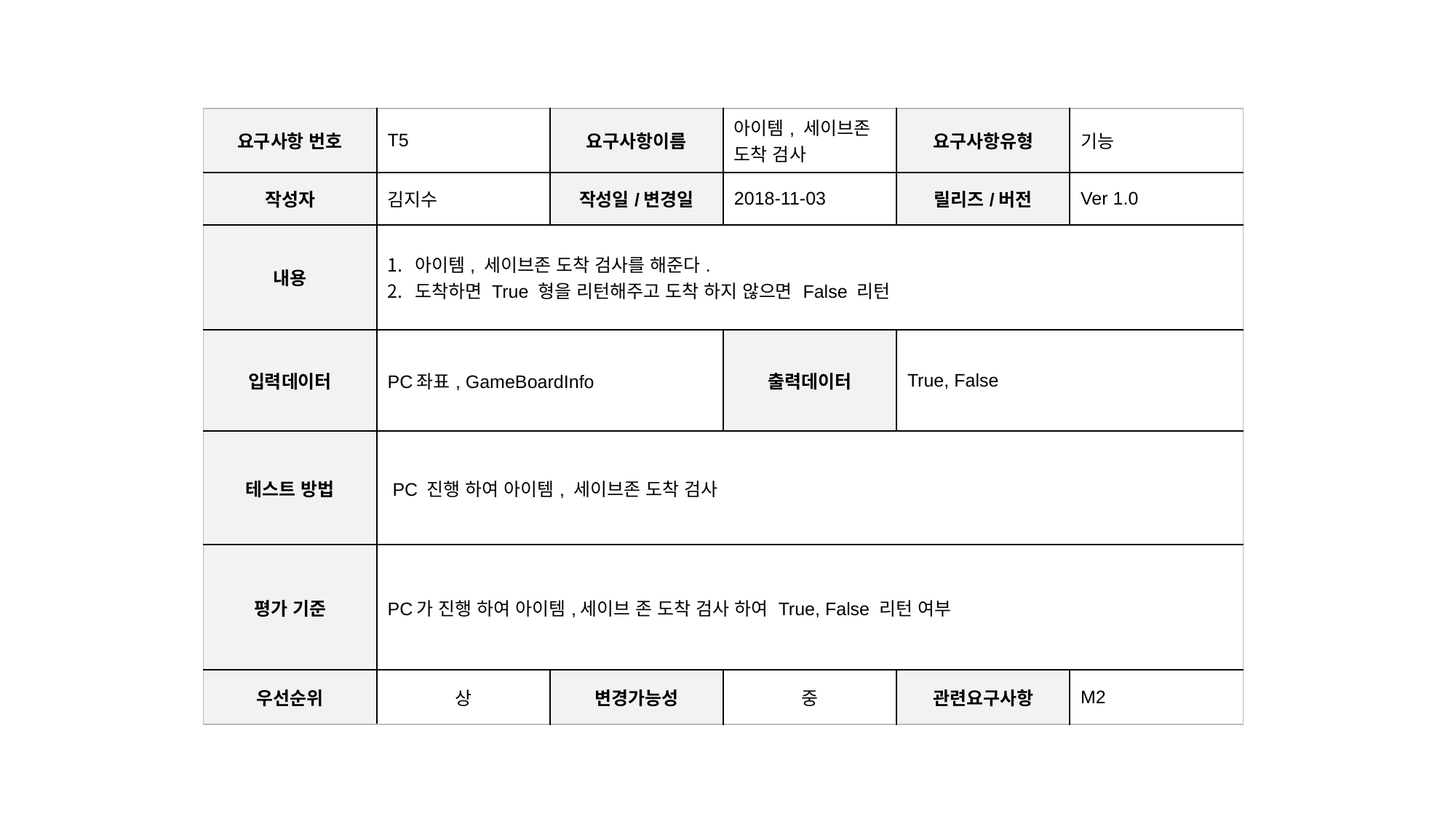

| 요구사항 번호 | T5 | 요구사항이름 | 아이템, 세이브존 도착 검사 | 요구사항유형 | 기능 |
| --- | --- | --- | --- | --- | --- |
| 작성자 | 김지수 | 작성일/변경일 | 2018-11-03 | 릴리즈/버전 | Ver 1.0 |
| 내용 | 아이템, 세이브존 도착 검사를 해준다. 도착하면 True 형을 리턴해주고 도착 하지 않으면 False 리턴 |  |  |  |  |
| 입력데이터 | PC좌표, GameBoardInfo |  | 출력데이터 | True, False |  |
| 테스트 방법 | PC 진행 하여 아이템, 세이브존 도착 검사 |  |  |  |  |
| 평가 기준 | PC가 진행 하여 아이템,세이브 존 도착 검사 하여 True, False 리턴 여부 |  |  |  |  |
| 우선순위 | 상 | 변경가능성 | 중 | 관련요구사항 | M2 |